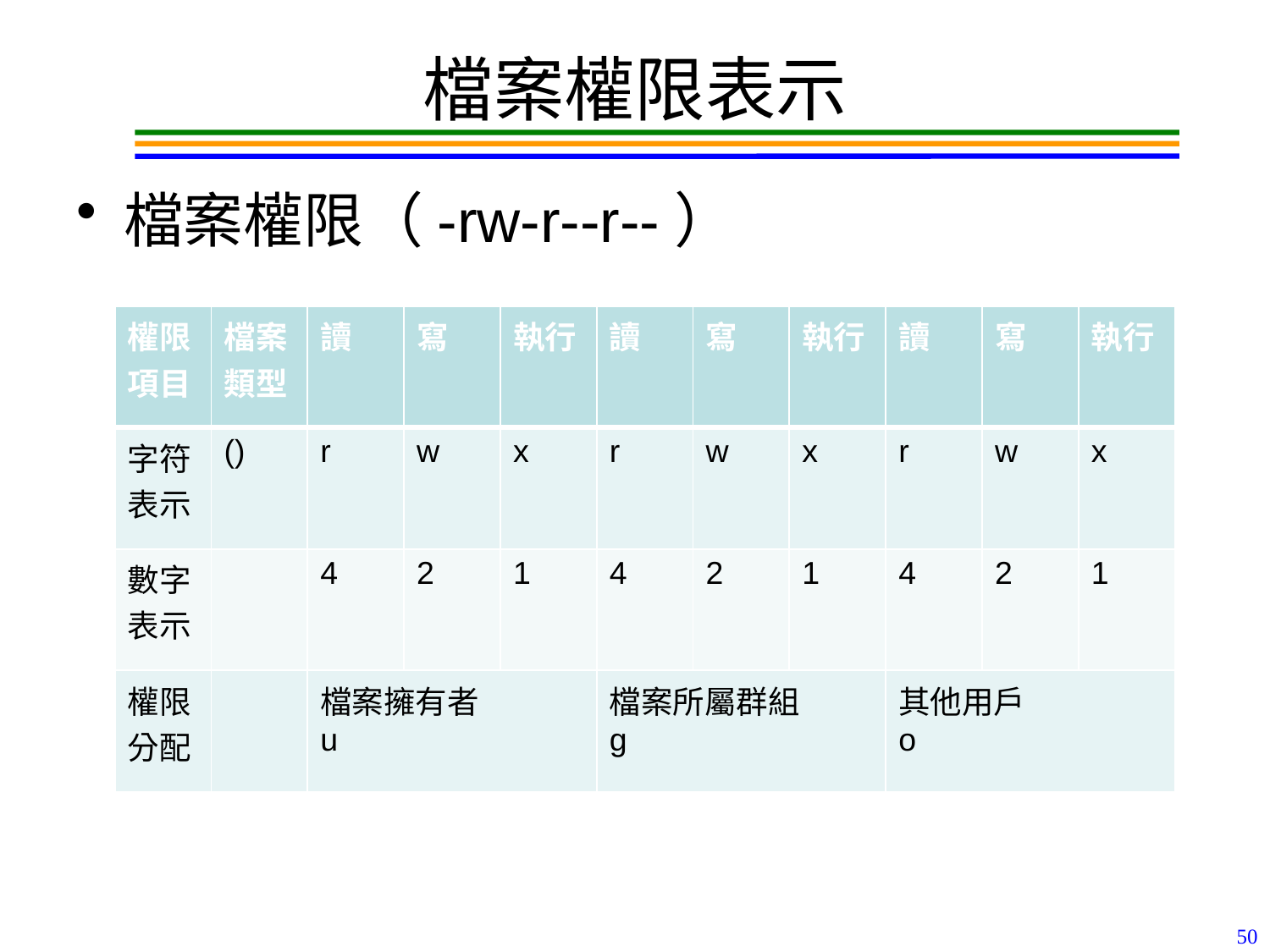

# 檔案權限表示
檔案權限（-rw-r--r--）
| 權限項目 | 檔案類型 | 讀 | 寫 | 執行 | 讀 | 寫 | 執行 | 讀 | 寫 | 執行 |
| --- | --- | --- | --- | --- | --- | --- | --- | --- | --- | --- |
| 字符表示 | () | r | w | x | r | w | x | r | w | x |
| 數字表示 |  | 4 | 2 | 1 | 4 | 2 | 1 | 4 | 2 | 1 |
| 權限分配 |  | 檔案擁有者 u |  |  | 檔案所屬群組 g |  |  | 其他用戶 o |  |  |
50